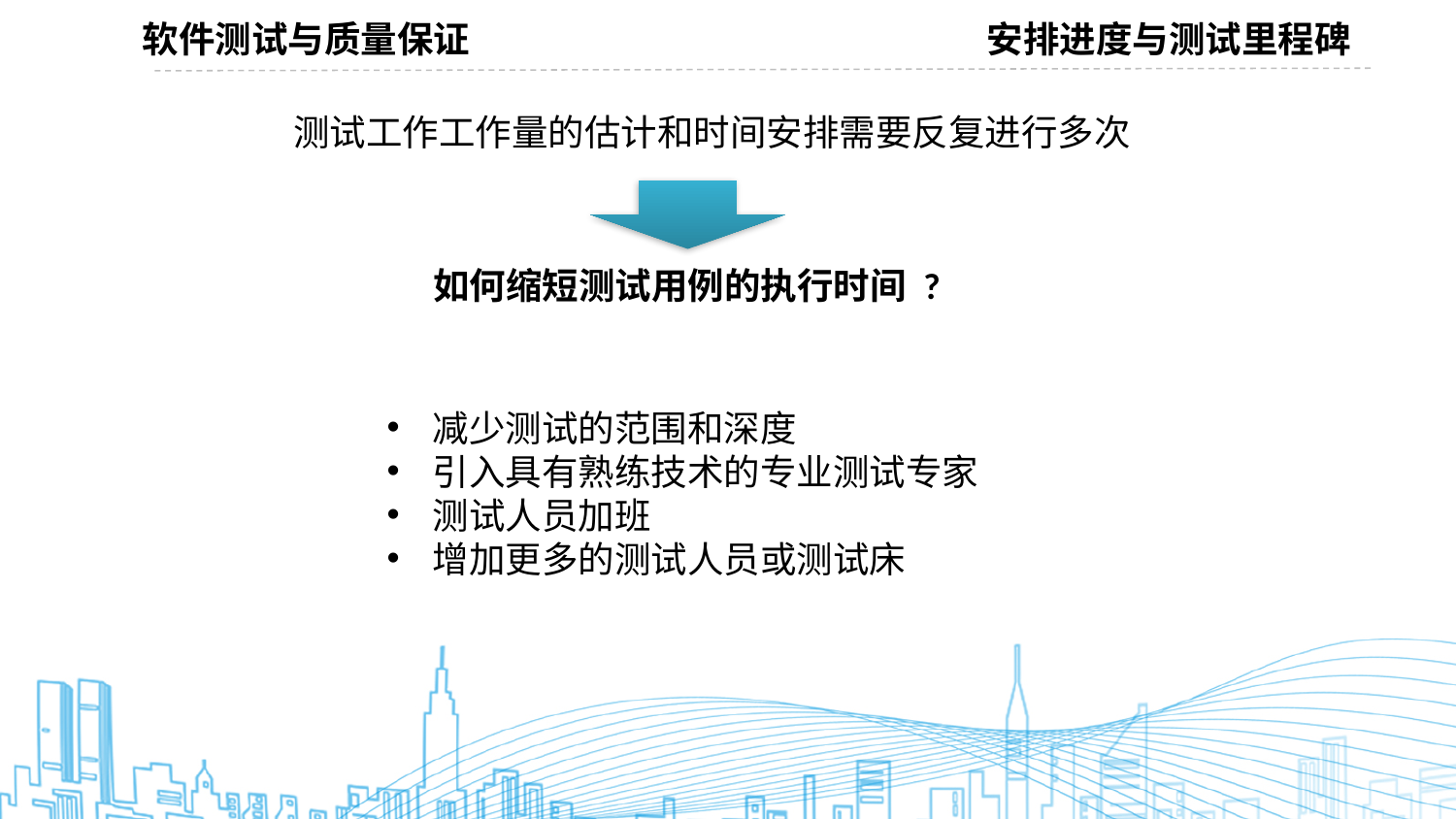

软件测试与质量保证
安排进度与测试里程碑
测试工作工作量的估计和时间安排需要反复进行多次

如何缩短测试用例的执行时间 ?
减少测试的范围和深度
引入具有熟练技术的专业测试专家
测试人员加班
增加更多的测试人员或测试床